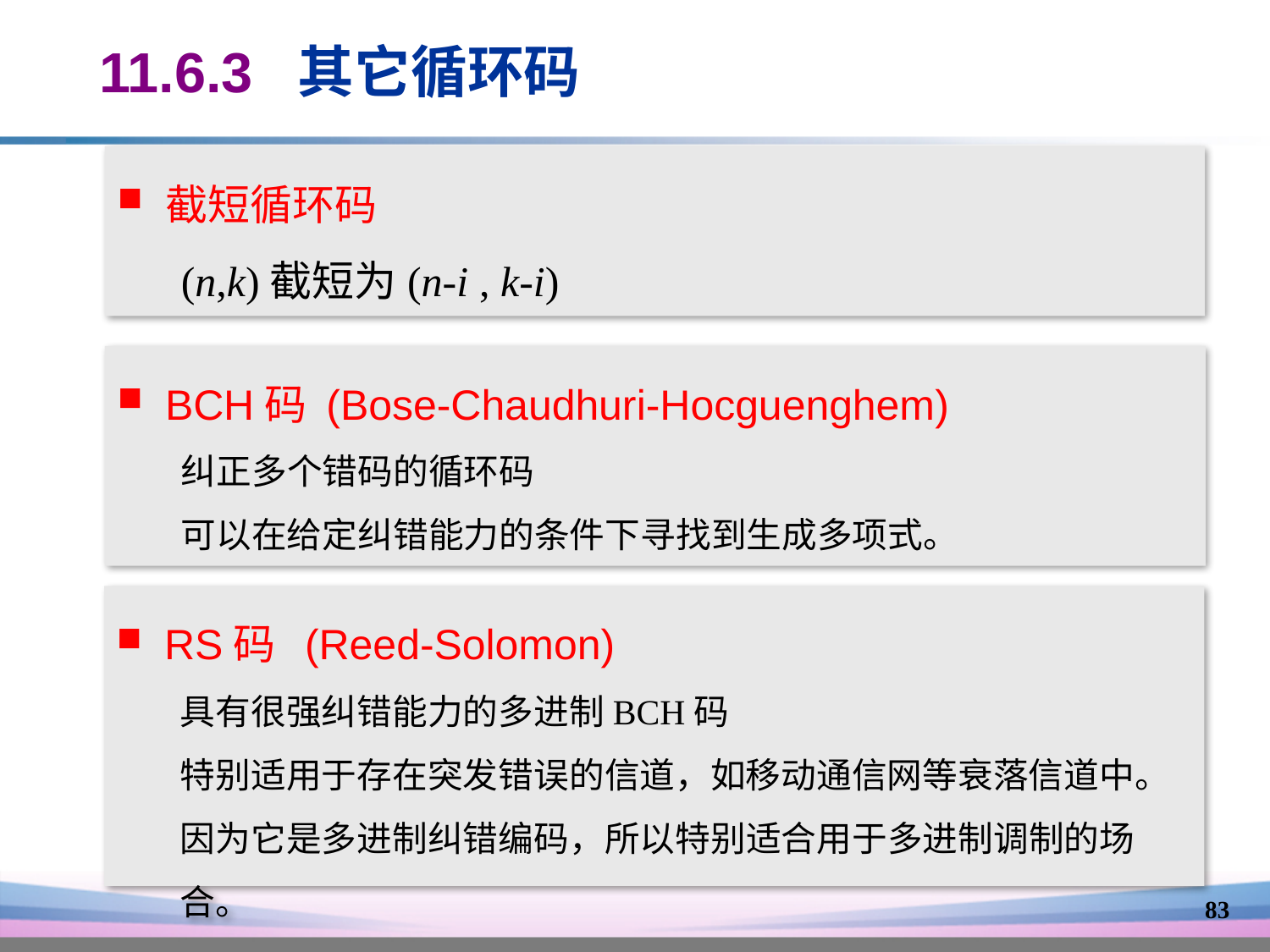

11.6.3  其它循环码
截短循环码
(n,k)截短为(n-i , k-i)
BCH码 (Bose-Chaudhuri-Hocguenghem)
纠正多个错码的循环码
可以在给定纠错能力的条件下寻找到生成多项式。
RS码  (Reed-Solomon)
具有很强纠错能力的多进制BCH码
特别适用于存在突发错误的信道，如移动通信网等衰落信道中。因为它是多进制纠错编码，所以特别适合用于多进制调制的场合。
83